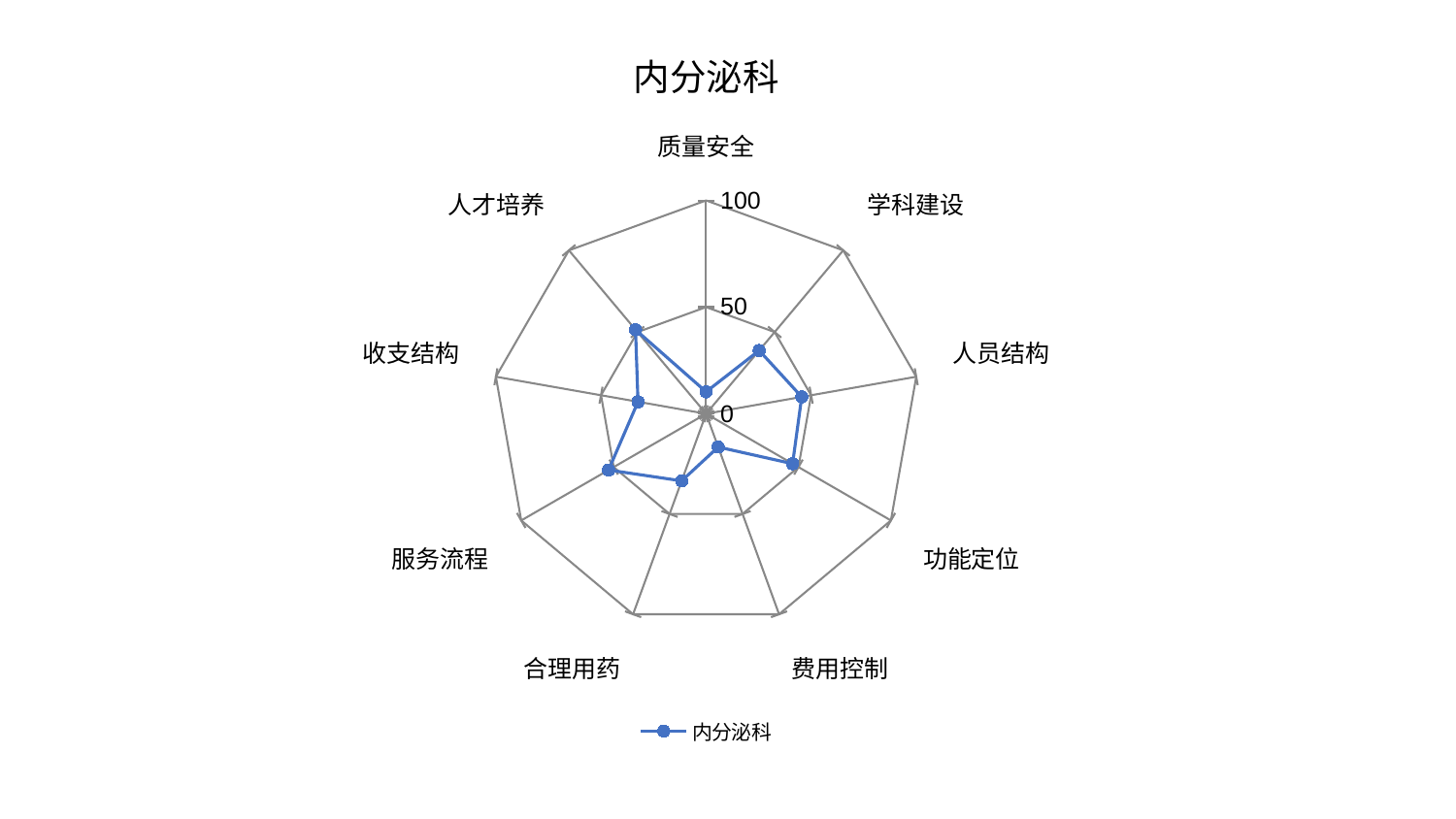

### Chart: 内分泌科

| Category | 内分泌科 |
|---|---|
| 质量安全 | 10.286373920729073 |
| 学科建设 | 38.73123069438386 |
| 人员结构 | 45.52335574499449 |
| 功能定位 | 46.838376587506914 |
| 费用控制 | 16.609420699194096 |
| 合理用药 | 33.47418249398445 |
| 服务流程 | 52.76700309160686 |
| 收支结构 | 32.38769910410661 |
| 人才培养 | 51.447206829569495 |
117